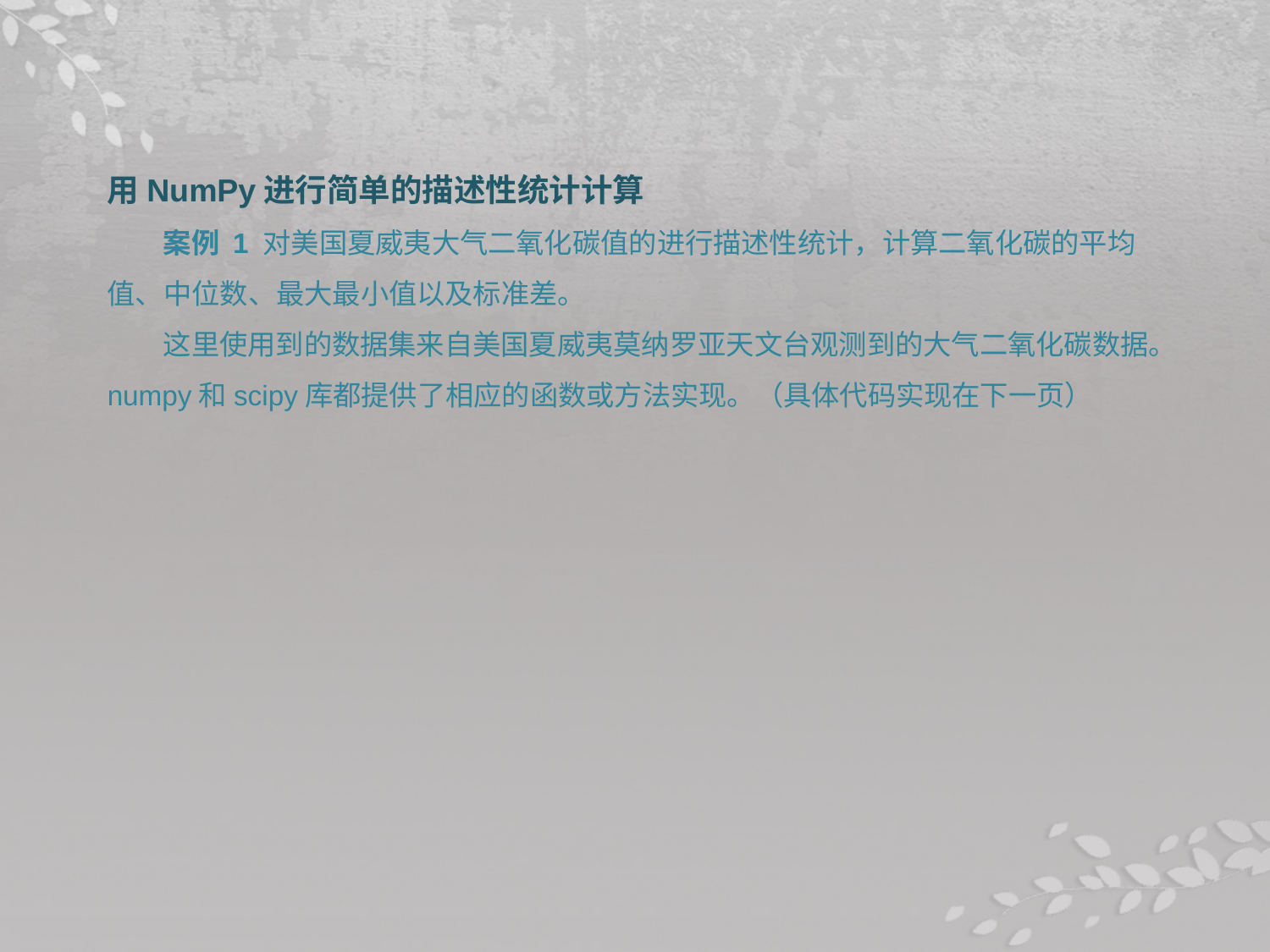

用NumPy进行简单的描述性统计计算
案例 1 对美国夏威夷大气二氧化碳值的进行描述性统计，计算二氧化碳的平均值、中位数、最大最小值以及标准差。
这里使用到的数据集来自美国夏威夷莫纳罗亚天文台观测到的大气二氧化碳数据。numpy和scipy库都提供了相应的函数或方法实现。（具体代码实现在下一页）